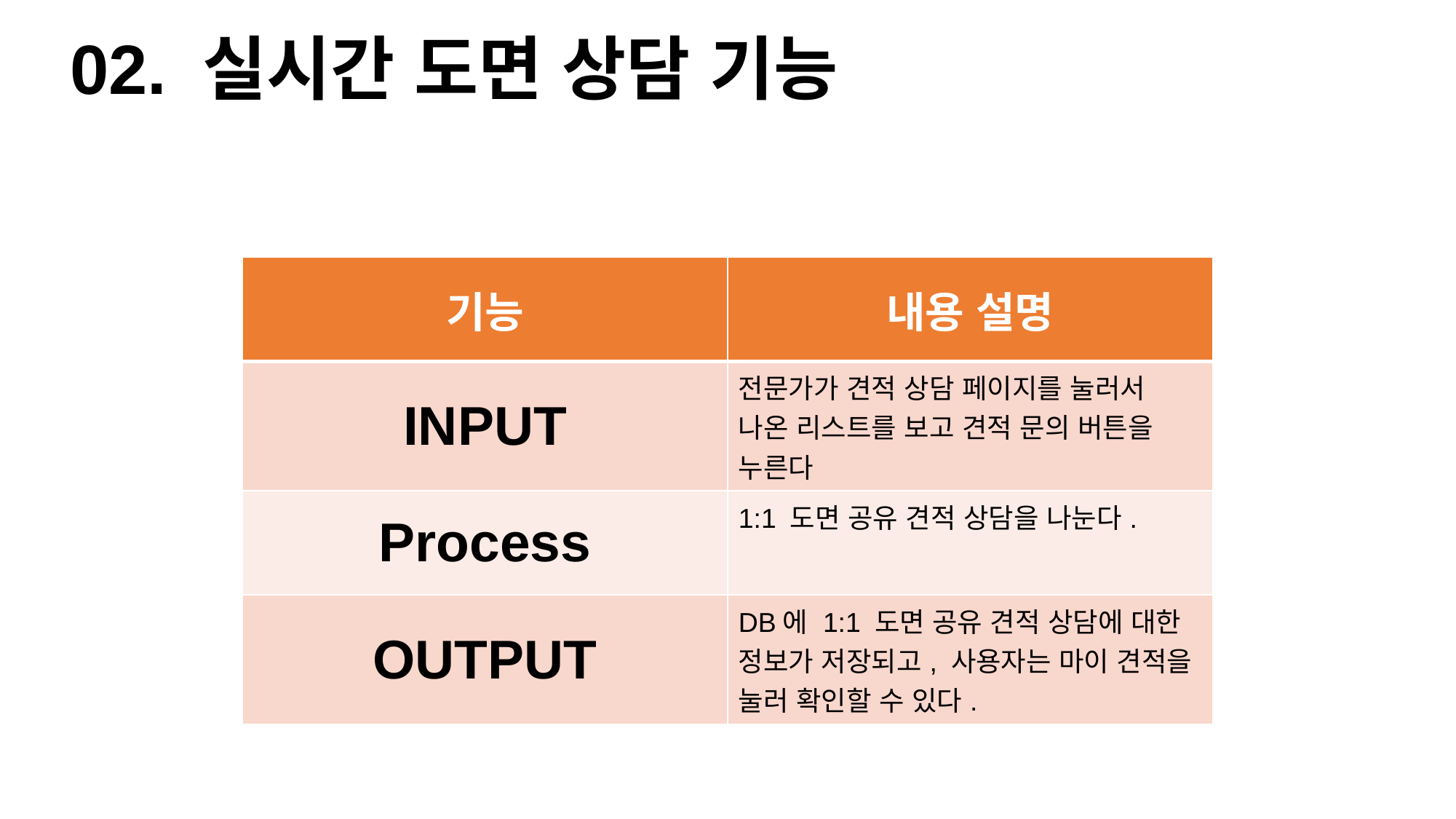

02. 실시간 도면 상담 기능
| 기능 | 내용 설명 |
| --- | --- |
| INPUT | 전문가가 견적 상담 페이지를 눌러서 나온 리스트를 보고 견적 문의 버튼을 누른다 |
| Process | 1:1 도면 공유 견적 상담을 나눈다. |
| OUTPUT | DB에 1:1 도면 공유 견적 상담에 대한 정보가 저장되고, 사용자는 마이 견적을 눌러 확인할 수 있다. |